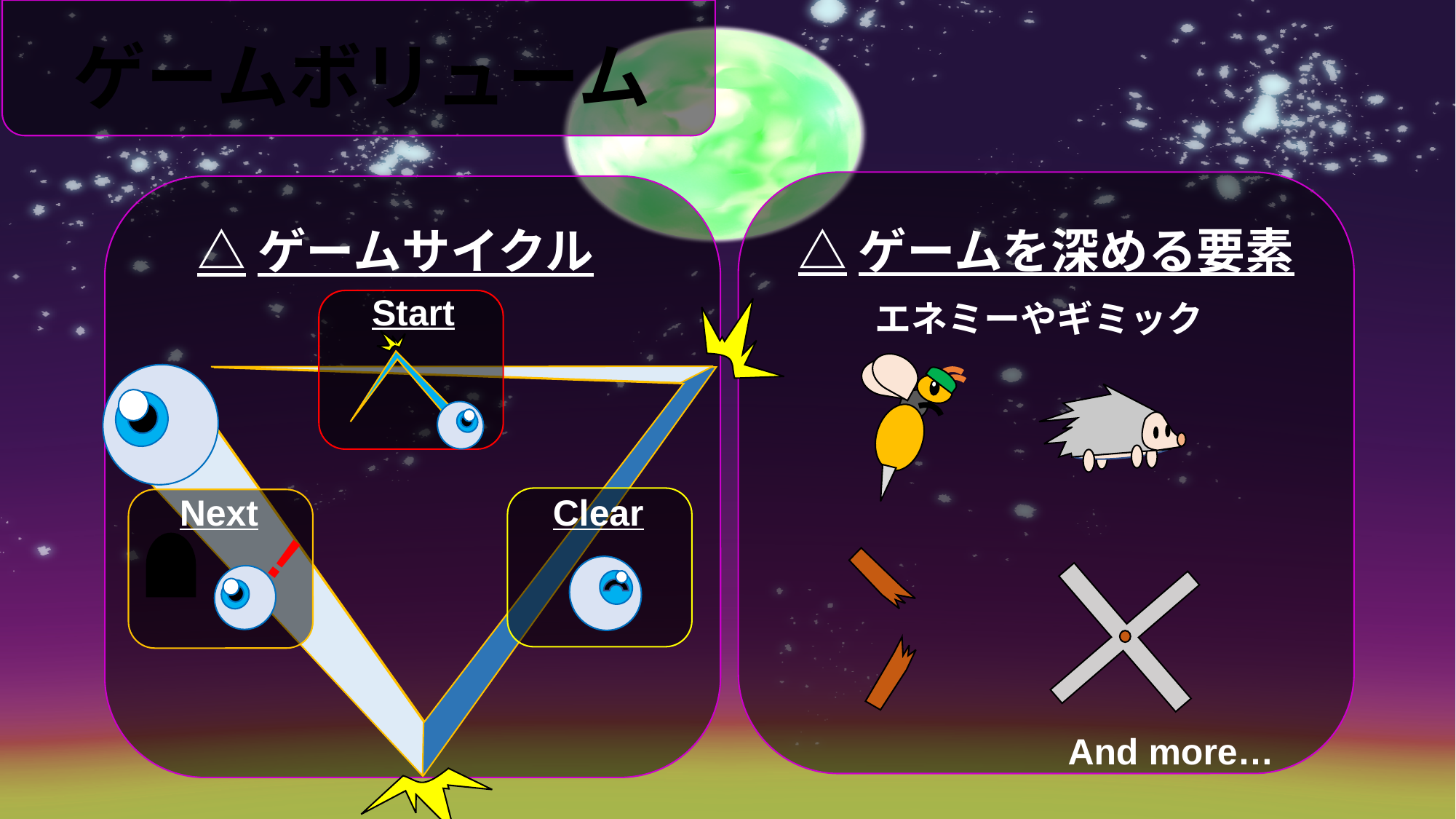

ゲームボリューム

△ゲームを深める要素
△ゲームサイクル
Start

エネミーやギミック

Clear
Next

!

And more…